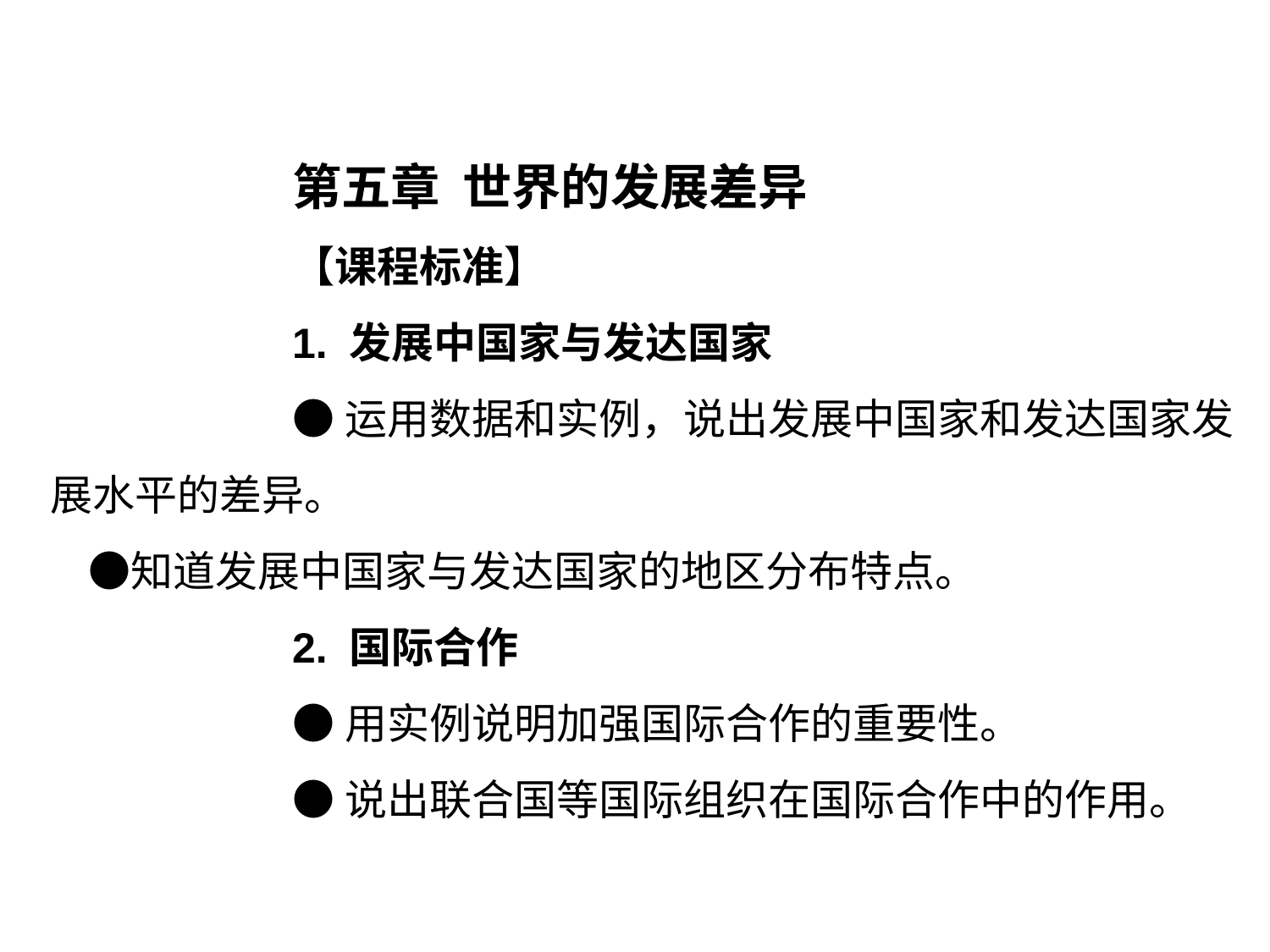

第五章  世界的发展差异
【课程标准】
1. 发展中国家与发达国家
●运用数据和实例，说出发展中国家和发达国家发展水平的差异。　                                                                                               ●知道发展中国家与发达国家的地区分布特点。
2. 国际合作
●用实例说明加强国际合作的重要性。
●说出联合国等国际组织在国际合作中的作用。